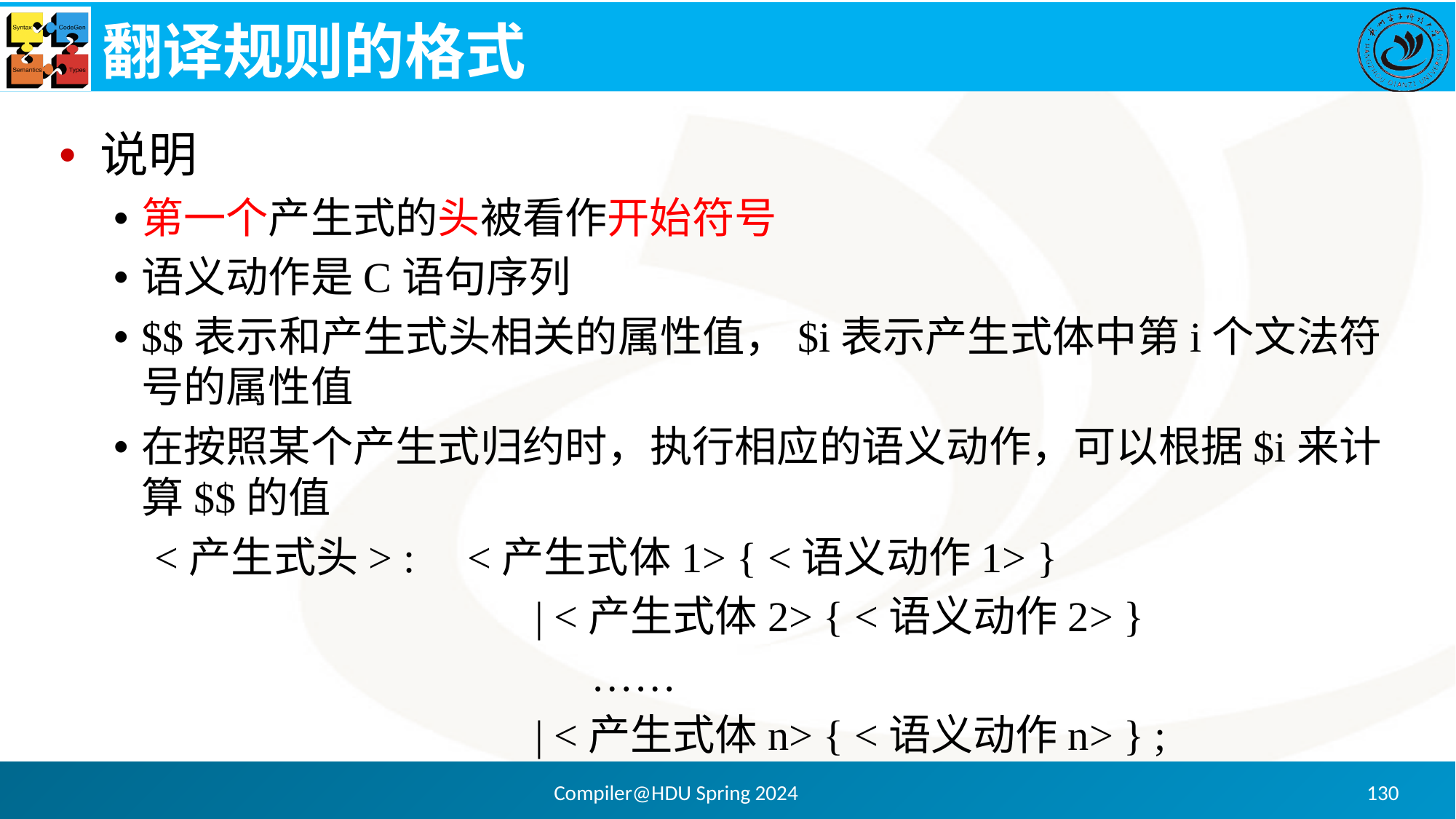

# 翻译规则的格式
说明
第一个产生式的头被看作开始符号
语义动作是C语句序列
$$表示和产生式头相关的属性值，$i表示产生式体中第i个文法符号的属性值
在按照某个产生式归约时，执行相应的语义动作，可以根据$i来计算$$的值
<产生式头> :     <产生式体1> { <语义动作1> }
			     | <产生式体2> { <语义动作2> }
				……
			     | <产生式体n> { <语义动作n> } ;
Compiler@HDU Spring 2024
130